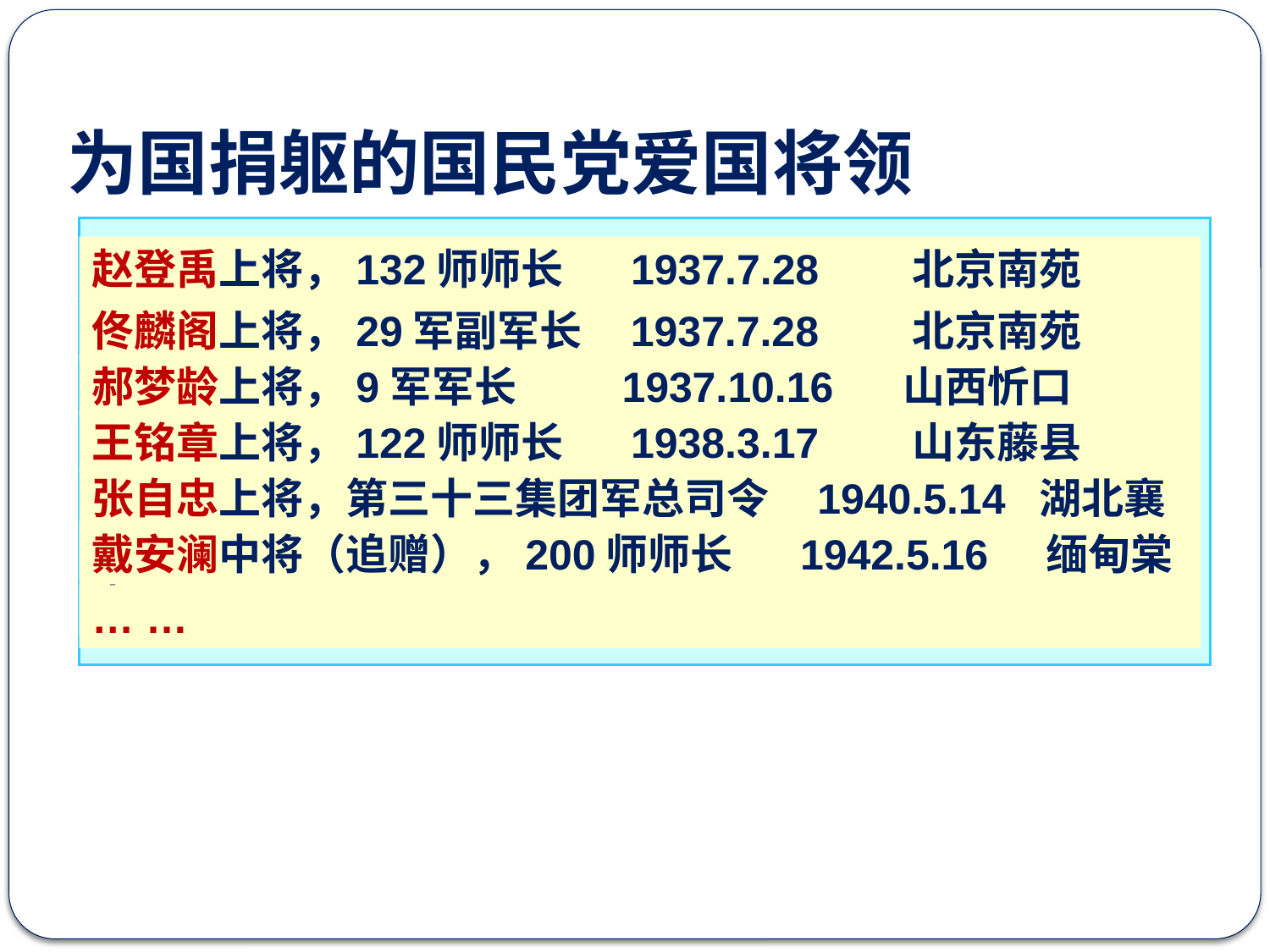

# 为国捐躯的国民党爱国将领

赵登禹上将，132师师长      1937.7.28       北京南苑
佟麟阁上将，29军副军长    1937.7.28       北京南苑
郝梦龄上将，9军军长          1937.10.16     山西忻口
王铭章上将，122师师长      1938.3.17       山东藤县
张自忠上将，第三十三集团军总司令    1940.5.14  湖北襄阳
戴安澜中将（追赠），200师师长      1942.5.16    缅甸棠吉
… …